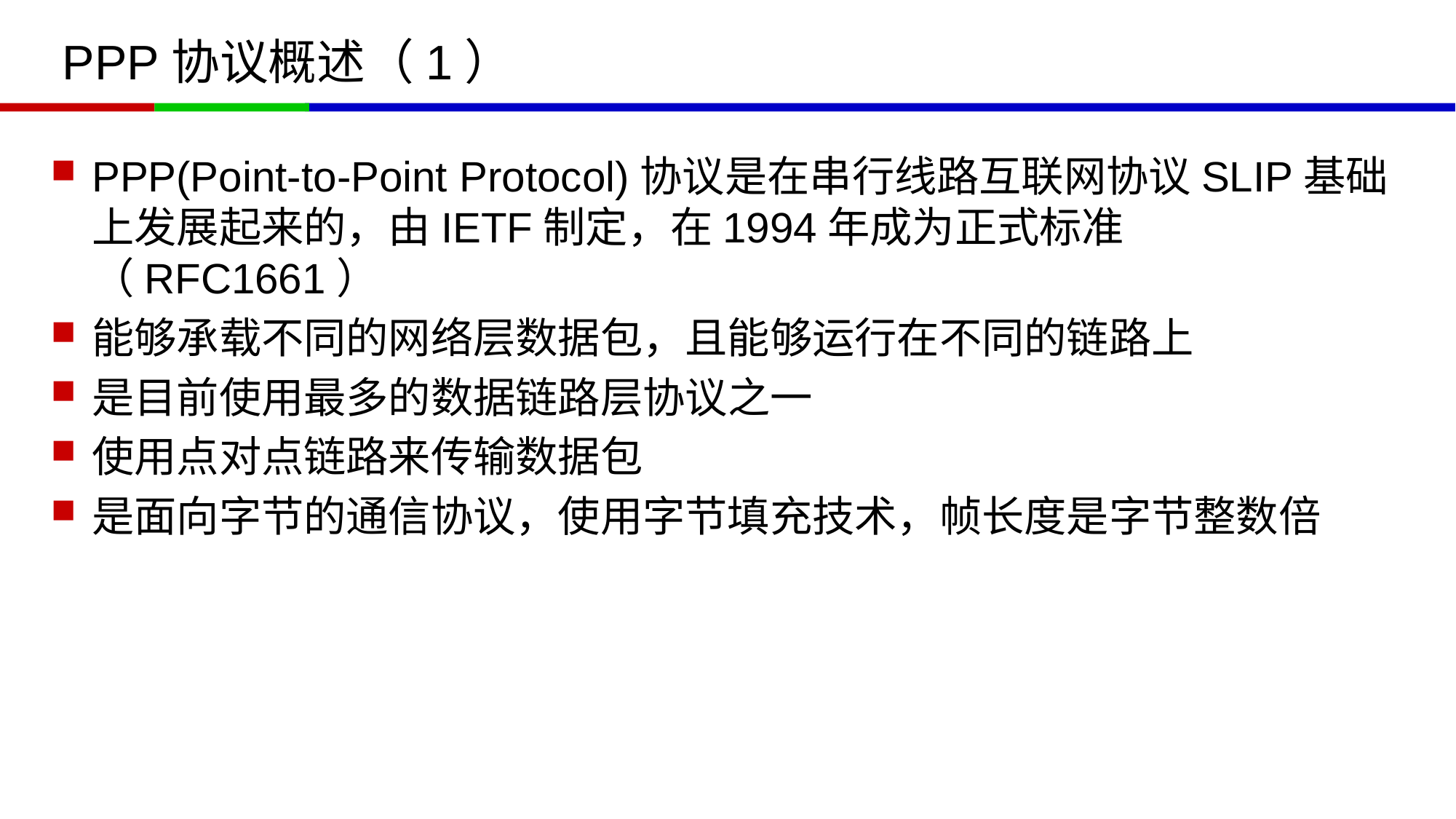

# PPP协议概述（1）
PPP(Point-to-Point Protocol)协议是在串行线路互联网协议SLIP基础上发展起来的，由IETF制定，在1994年成为正式标准（RFC1661）
能够承载不同的网络层数据包，且能够运行在不同的链路上
是目前使用最多的数据链路层协议之一
使用点对点链路来传输数据包
是面向字节的通信协议，使用字节填充技术，帧长度是字节整数倍

109